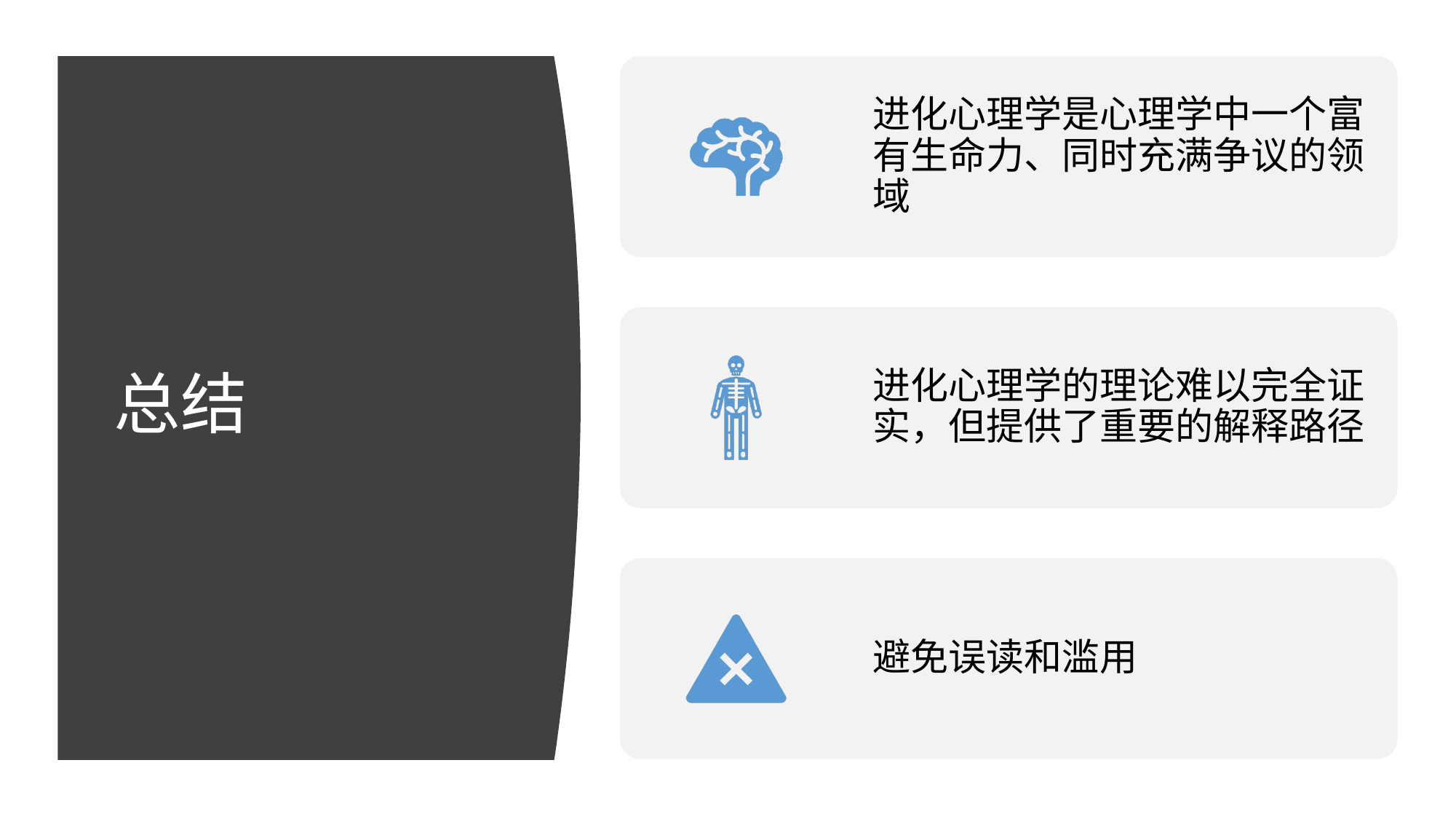

进化心理学是心理学中一个富有生命力、同时充满争议的领域
进化心理学的理论难以完全证实，但提供了重要的解释路径
避免误读和滥用

# 总结